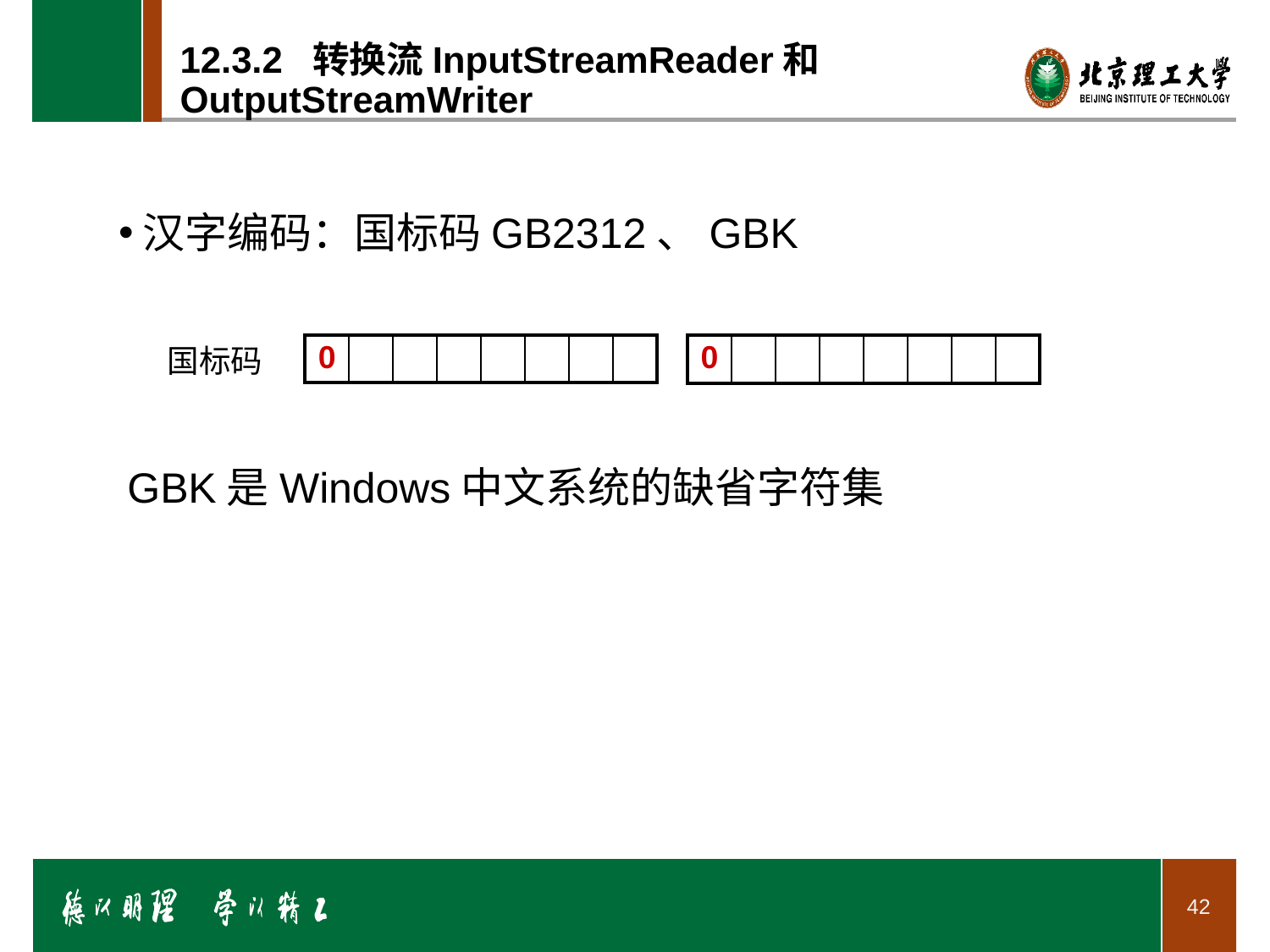

# 12.3.2  转换流InputStreamReader和OutputStreamWriter
汉字编码：国标码GB2312、GBK

| 0 |  |  |  |  |  |  |  |
| --- | --- | --- | --- | --- | --- | --- | --- |
国标码
| 0 |  |  |  |  |  |  |  |
| --- | --- | --- | --- | --- | --- | --- | --- |
GBK是Windows中文系统的缺省字符集